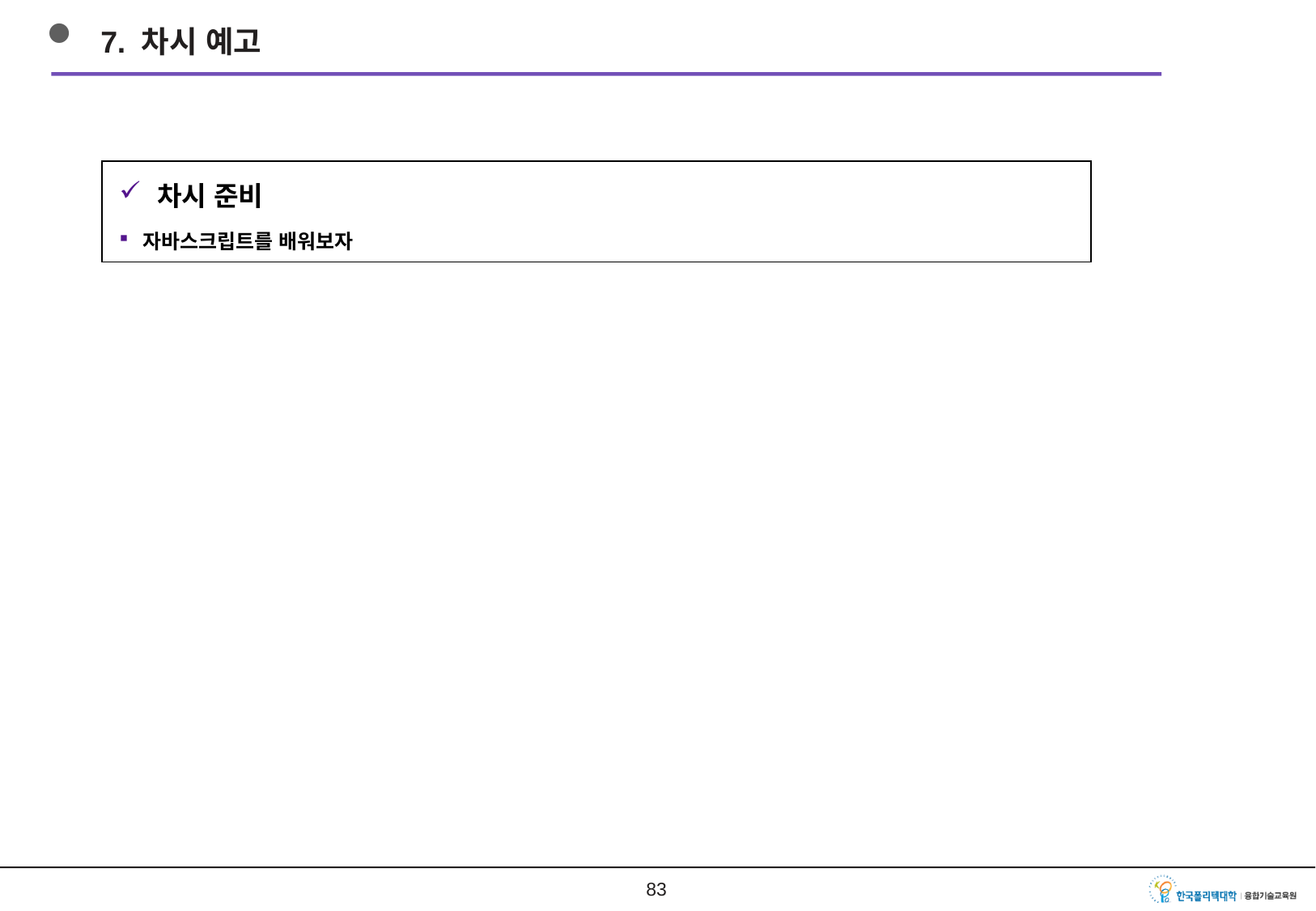

7. 차시 예고
차시 준비
자바스크립트를 배워보자
83